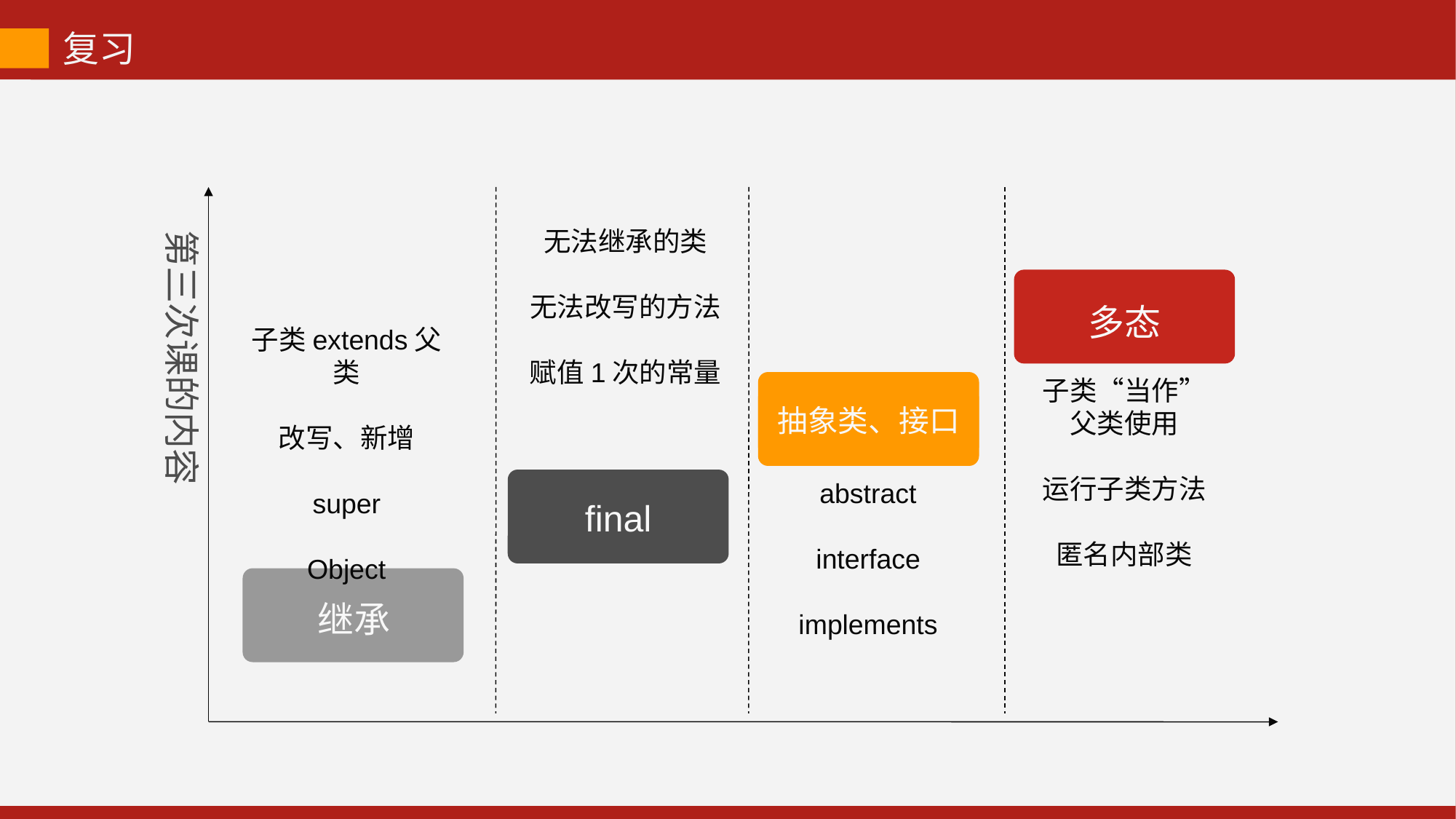

复习

无法继承的类

无法改写的方法

赋值1次的常量
第三次课的内容

多态
子类extends父类

改写、新增

super

Object
子类“当作”父类使用

运行子类方法

匿名内部类

抽象类、接口

final
abstract

interface

implements

继承